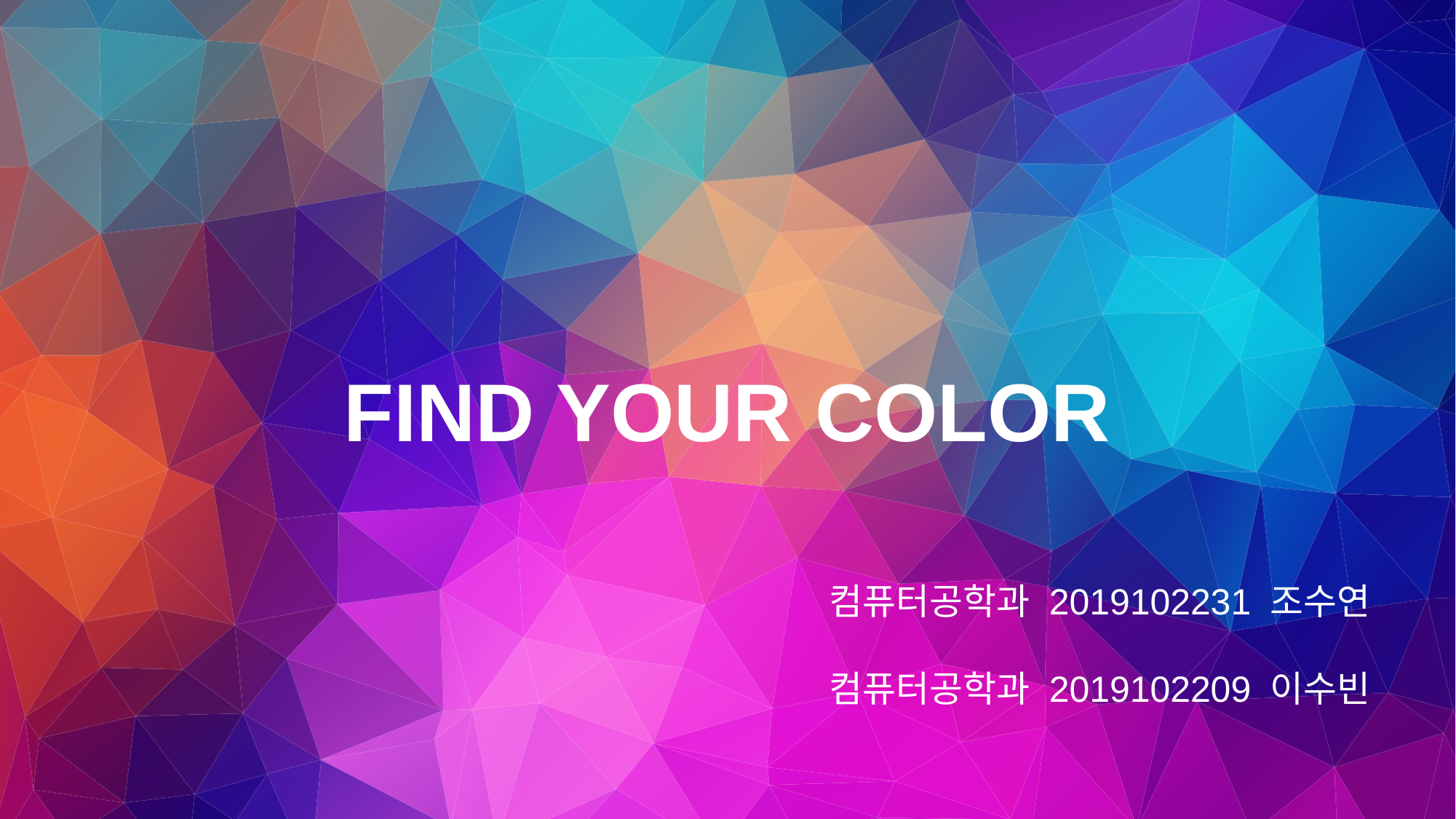

FIND YOUR COLOR
컴퓨터공학과 2019102231 조수연

컴퓨터공학과 2019102209 이수빈